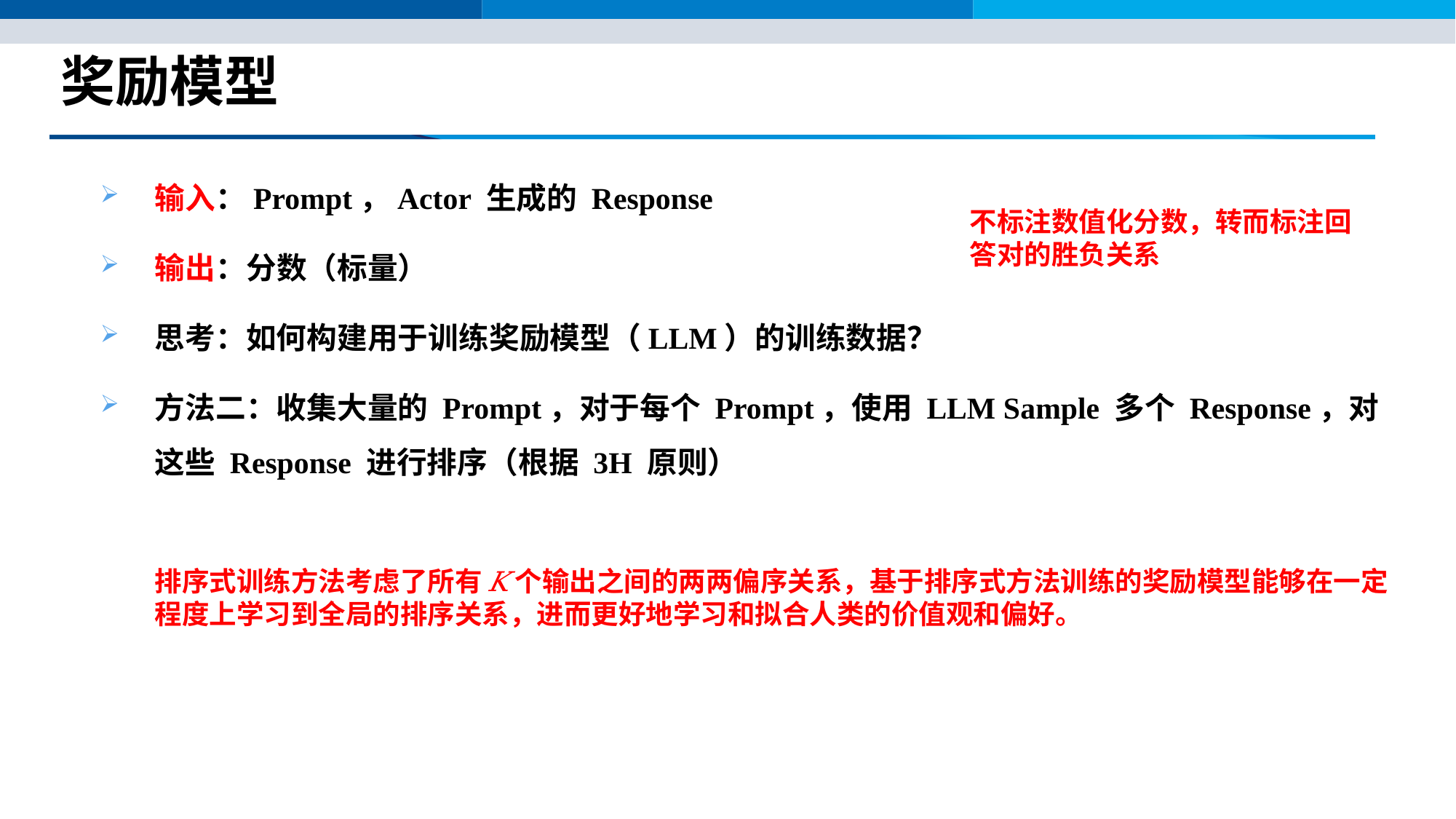

# 奖励模型
输入：Prompt，Actor 生成的 Response
输出：分数（标量）
思考：如何构建用于训练奖励模型（LLM）的训练数据？
方法二：收集大量的 Prompt，对于每个 Prompt，使用 LLM Sample 多个 Response，对这些 Response 进行排序（根据 3H 原则）

	排序式训练方法考虑了所有 𝐾 个输出之间的两两偏序关系，基于排序式方法训练的奖励模型能够在一定程度上学习到全局的排序关系，进而更好地学习和拟合人类的价值观和偏好。

不标注数值化分数，转而标注回答对的胜负关系